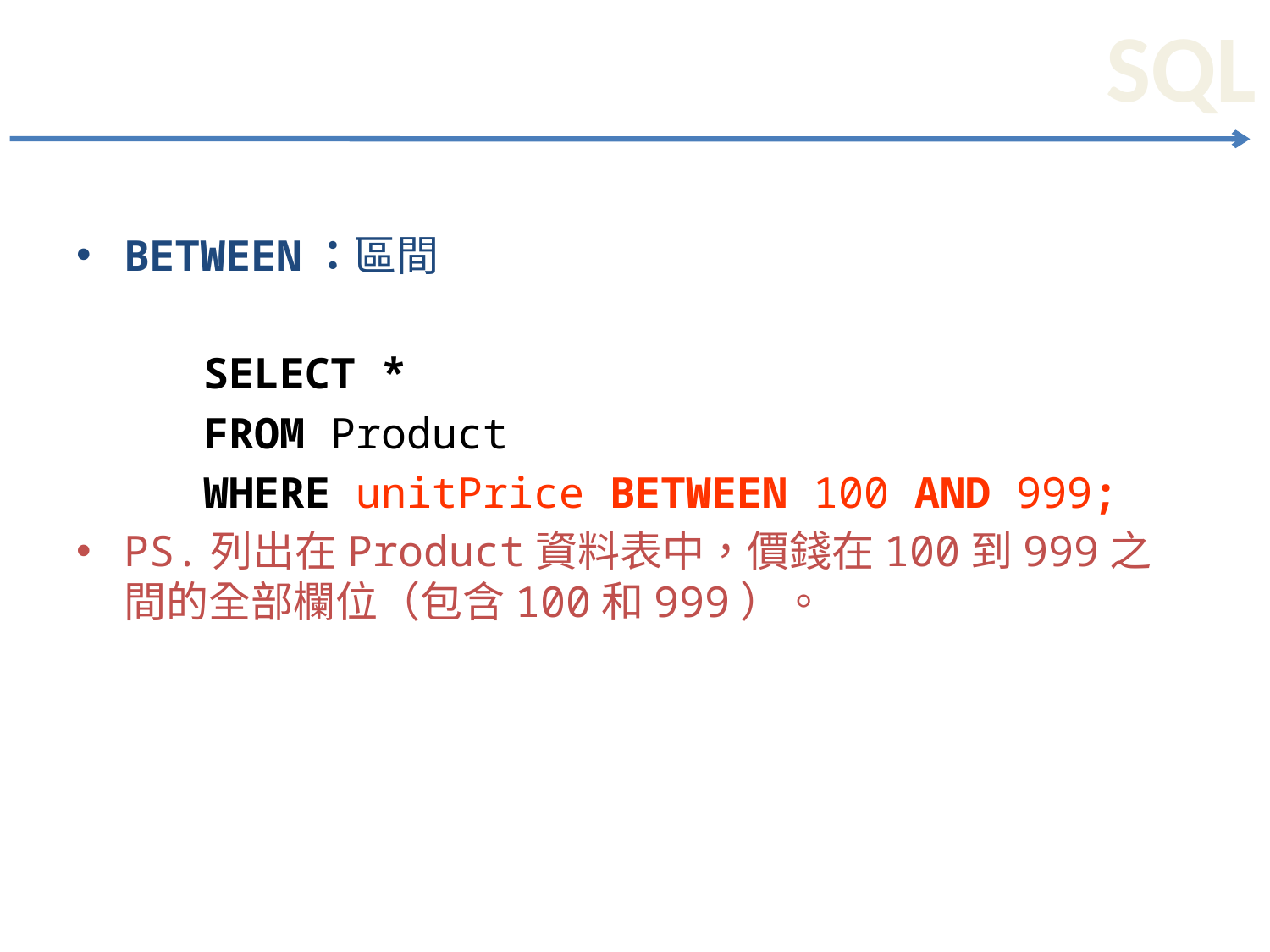

BETWEEN：區間

SELECT *
FROM Product
WHERE unitPrice BETWEEN 100 AND 999;
PS.列出在Product資料表中，價錢在100到999之間的全部欄位（包含100和999）。